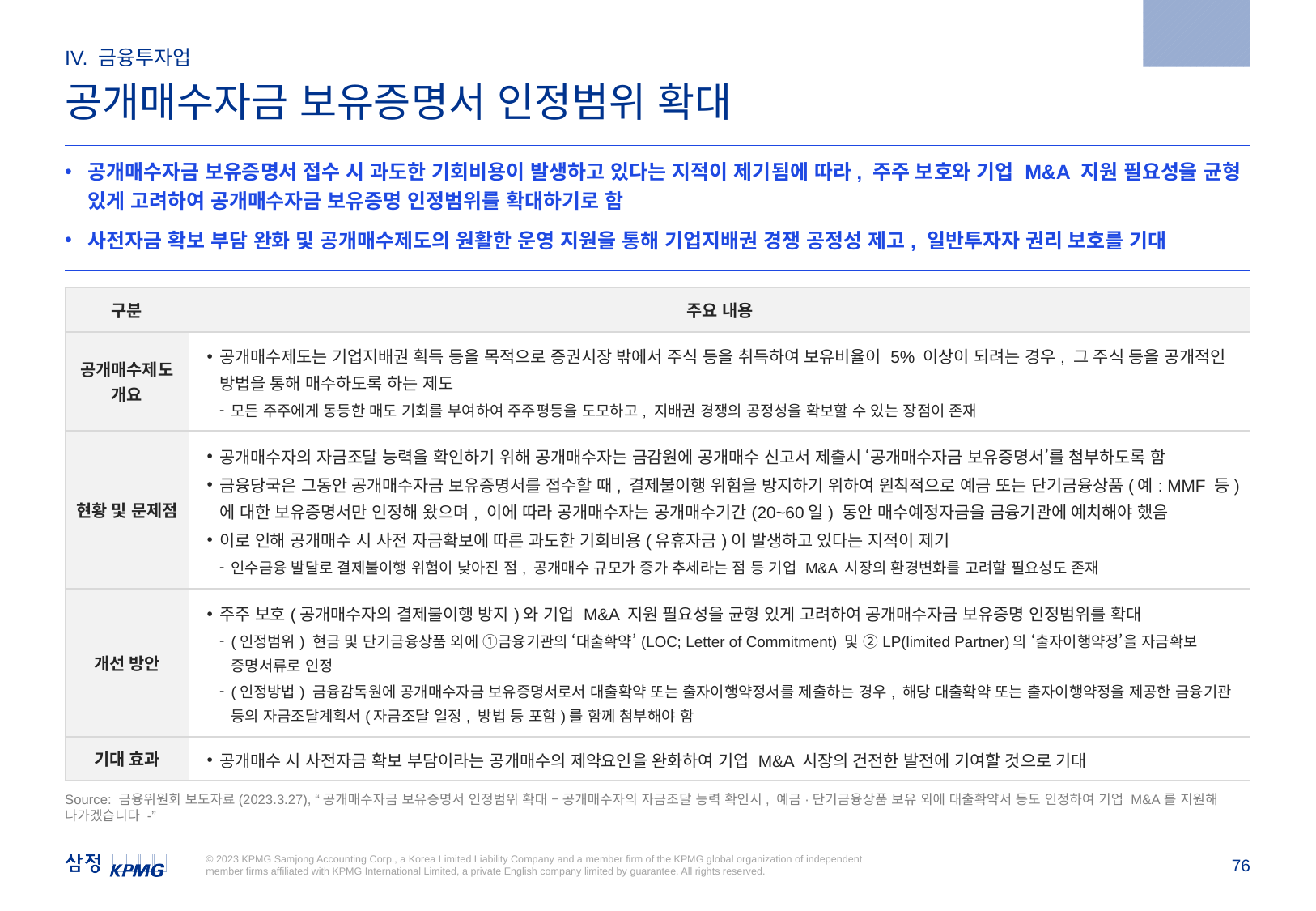

2023.3.27
IV. 금융투자업
공개매수자금 보유증명서 인정범위 확대
공개매수자금 보유증명서 접수 시 과도한 기회비용이 발생하고 있다는 지적이 제기됨에 따라, 주주 보호와 기업 M&A 지원 필요성을 균형 있게 고려하여 공개매수자금 보유증명 인정범위를 확대하기로 함
사전자금 확보 부담 완화 및 공개매수제도의 원활한 운영 지원을 통해 기업지배권 경쟁 공정성 제고, 일반투자자 권리 보호를 기대
| 구분 | 주요 내용 |
| --- | --- |
| 공개매수제도 개요 | 공개매수제도는 기업지배권 획득 등을 목적으로 증권시장 밖에서 주식 등을 취득하여 보유비율이 5% 이상이 되려는 경우, 그 주식 등을 공개적인 방법을 통해 매수하도록 하는 제도 모든 주주에게 동등한 매도 기회를 부여하여 주주평등을 도모하고, 지배권 경쟁의 공정성을 확보할 수 있는 장점이 존재 |
| 현황 및 문제점 | 공개매수자의 자금조달 능력을 확인하기 위해 공개매수자는 금감원에 공개매수 신고서 제출시 ‘공개매수자금 보유증명서’를 첨부하도록 함 금융당국은 그동안 공개매수자금 보유증명서를 접수할 때, 결제불이행 위험을 방지하기 위하여 원칙적으로 예금 또는 단기금융상품(예: MMF 등)에 대한 보유증명서만 인정해 왔으며, 이에 따라 공개매수자는 공개매수기간(20~60일) 동안 매수예정자금을 금융기관에 예치해야 했음 이로 인해 공개매수 시 사전 자금확보에 따른 과도한 기회비용(유휴자금)이 발생하고 있다는 지적이 제기 인수금융 발달로 결제불이행 위험이 낮아진 점, 공개매수 규모가 증가 추세라는 점 등 기업 M&A 시장의 환경변화를 고려할 필요성도 존재 |
| 개선 방안 | 주주 보호(공개매수자의 결제불이행 방지)와 기업 M&A 지원 필요성을 균형 있게 고려하여 공개매수자금 보유증명 인정범위를 확대 (인정범위) 현금 및 단기금융상품 외에 ➀금융기관의 ‘대출확약’(LOC; Letter of Commitment) 및 ➁LP(limited Partner)의 ‘출자이행약정’을 자금확보 증명서류로 인정 (인정방법) 금융감독원에 공개매수자금 보유증명서로서 대출확약 또는 출자이행약정서를 제출하는 경우, 해당 대출확약 또는 출자이행약정을 제공한 금융기관 등의 자금조달계획서(자금조달 일정, 방법 등 포함)를 함께 첨부해야 함 |
| 기대 효과 | 공개매수 시 사전자금 확보 부담이라는 공개매수의 제약요인을 완화하여 기업 M&A 시장의 건전한 발전에 기여할 것으로 기대 |
Source: 금융위원회 보도자료(2023.3.27), “공개매수자금 보유증명서 인정범위 확대 – 공개매수자의 자금조달 능력 확인시, 예금·단기금융상품 보유 외에 대출확약서 등도 인정하여 기업 M&A를 지원해 나가겠습니다 -”